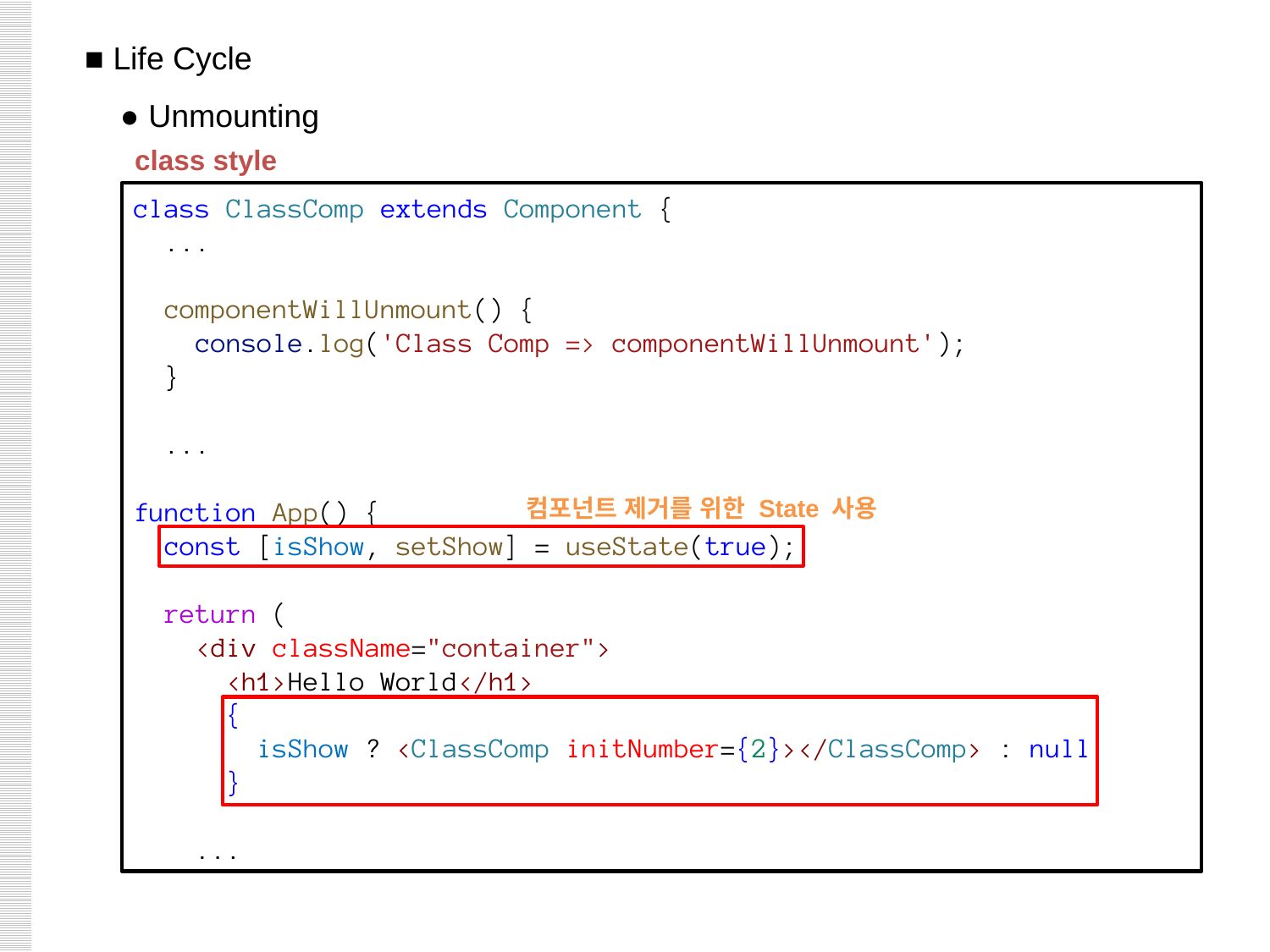

■ Life Cycle
    ● Unmounting
class style
class ClassComp extends Component {
  ...

  componentWillUnmount() {
    console.log('Class Comp => componentWillUnmount');
  }

  ...

function App() {
  const [isShow, setShow] = useState(true);
  return (
    <div className="container">
      <h1>Hello World</h1>
      {
        isShow ? <ClassComp initNumber={2}></ClassComp> : null
      }

    ...
컴포넌트 제거를 위한 State 사용